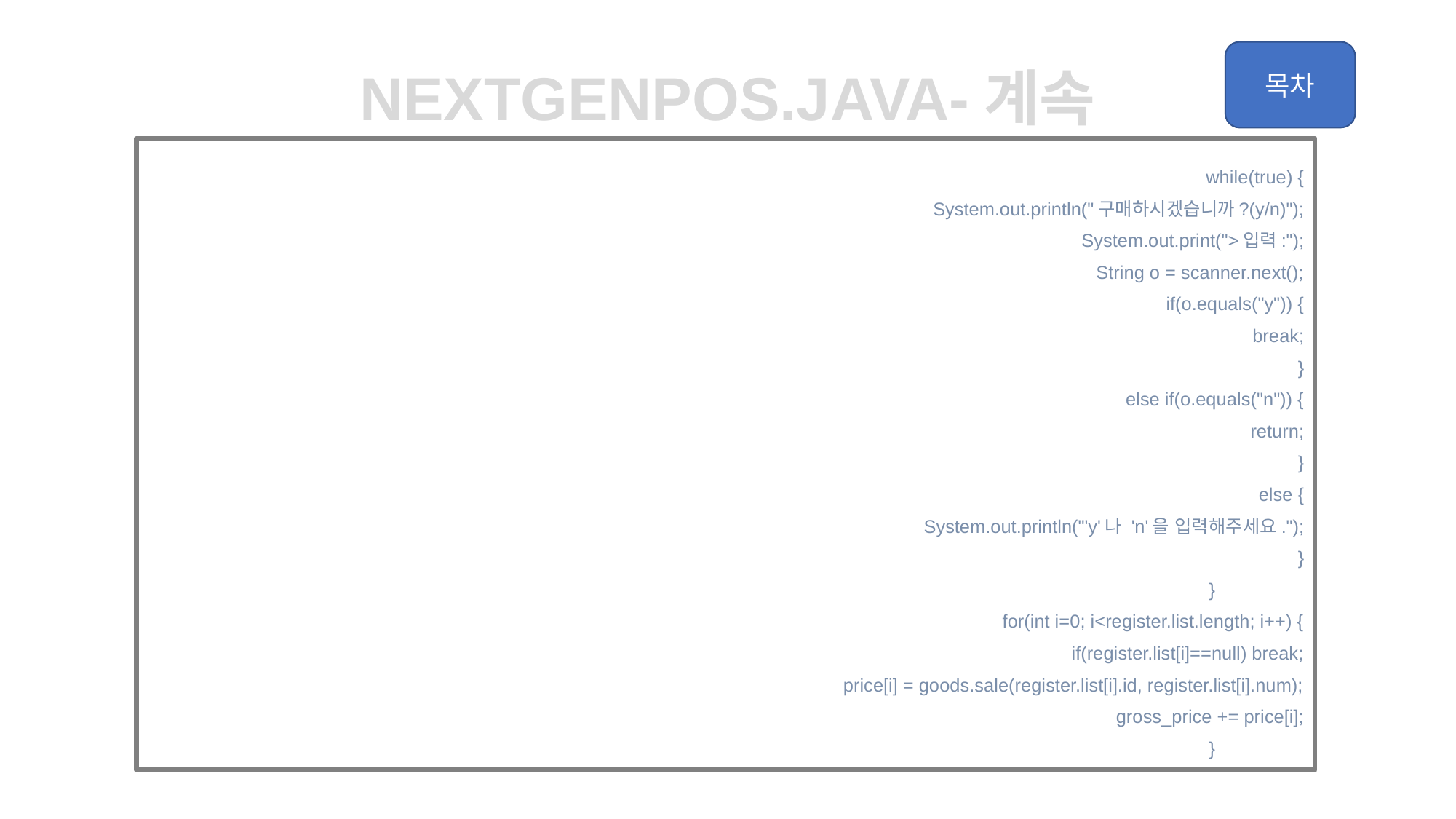

Nextgenpos.java-계속

while(true) {
			System.out.println("구매하시겠습니까?(y/n)");
			System.out.print(">입력:");
			String o = scanner.next();
			if(o.equals("y")) {
				break;
			}
			else if(o.equals("n")) {
				return;
			}
			else {
				System.out.println("'y'나 'n'을 입력해주세요.");
			}
		}
		for(int i=0; i<register.list.length; i++) {
			if(register.list[i]==null) break;
			price[i] = goods.sale(register.list[i].id, register.list[i].num);
			gross_price += price[i];
		}